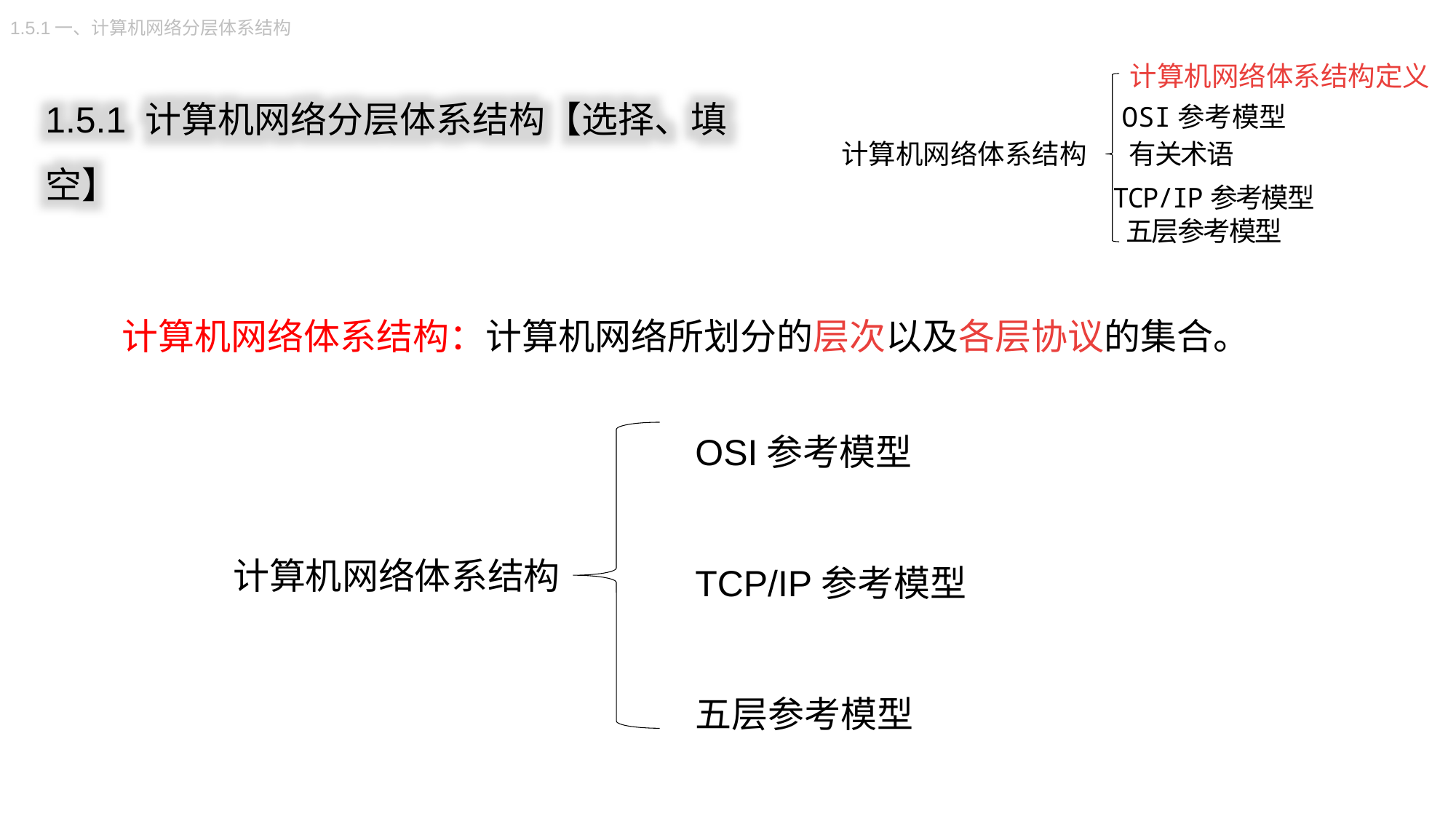

1.5.1一、计算机网络分层体系结构
计算机网络体系结构定义

OSI参考模型
计算机网络体系结构
有关术语
TCP/IP参考模型
五层参考模型
1.5.1 计算机网络分层体系结构【选择、填空】
计算机网络体系结构：计算机网络所划分的层次以及各层协议的集合。
OSI参考模型

TCP/IP参考模型

五层参考模型

计算机网络体系结构